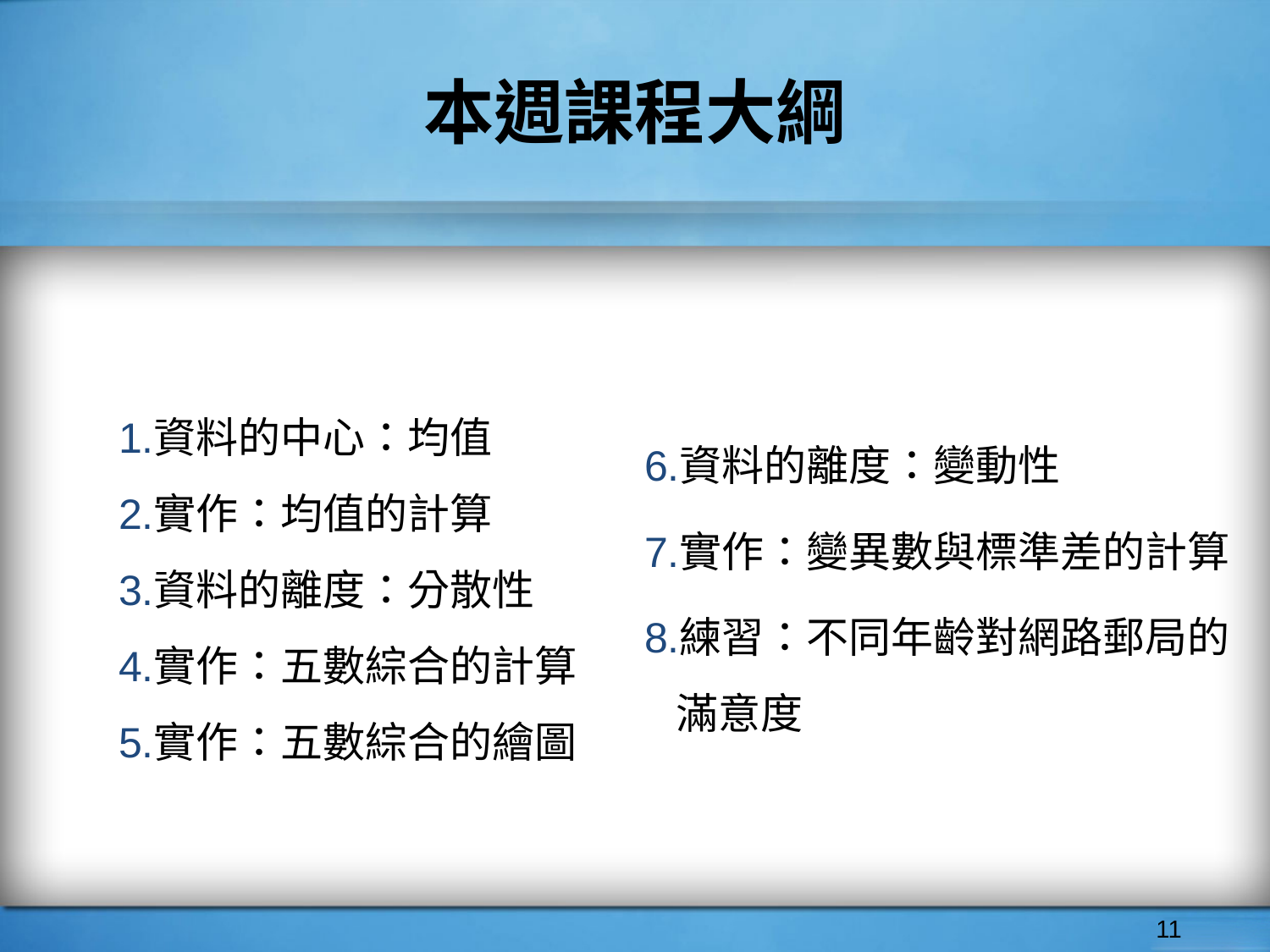

# 本週課程大綱
資料的中心：均值
實作：均值的計算
資料的離度：分散性
實作：五數綜合的計算
實作：五數綜合的繪圖
資料的離度：變動性
實作：變異數與標準差的計算
練習：不同年齡對網路郵局的滿意度
11